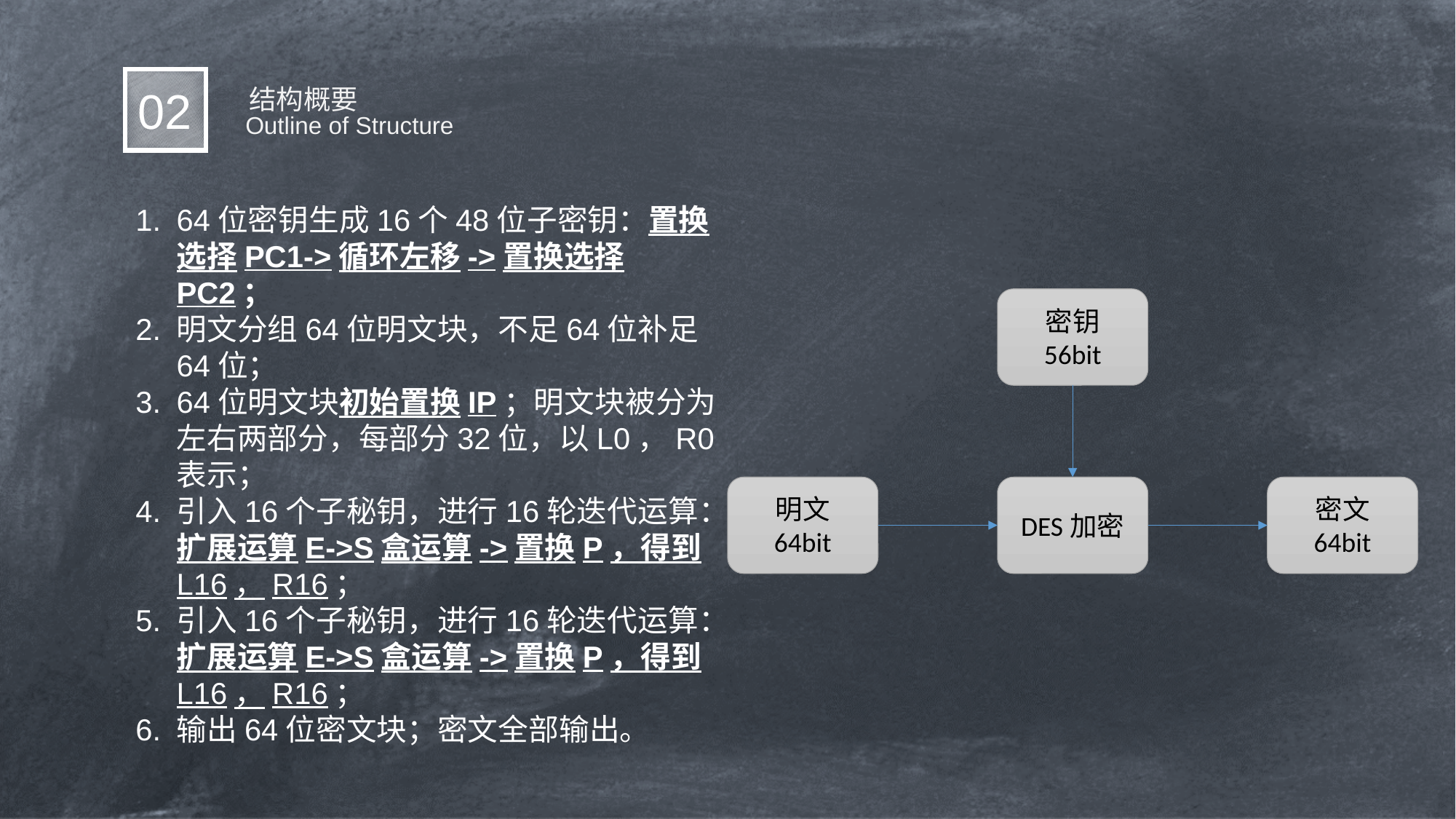

结构概要

02
 Outline of Structure
64位密钥生成16个48位子密钥：置换选择PC1->循环左移->置换选择PC2；
明文分组64位明文块，不足64位补足64位；
64位明文块初始置换IP；明文块被分为左右两部分，每部分32位，以L0，R0表示；
引入16个子秘钥，进行16轮迭代运算：扩展运算E->S盒运算->置换P，得到L16，R16；
引入16个子秘钥，进行16轮迭代运算：扩展运算E->S盒运算->置换P，得到L16，R16；
输出64位密文块；密文全部输出。

密钥
56bit
DES加密
密文
64bit
明文
64bit